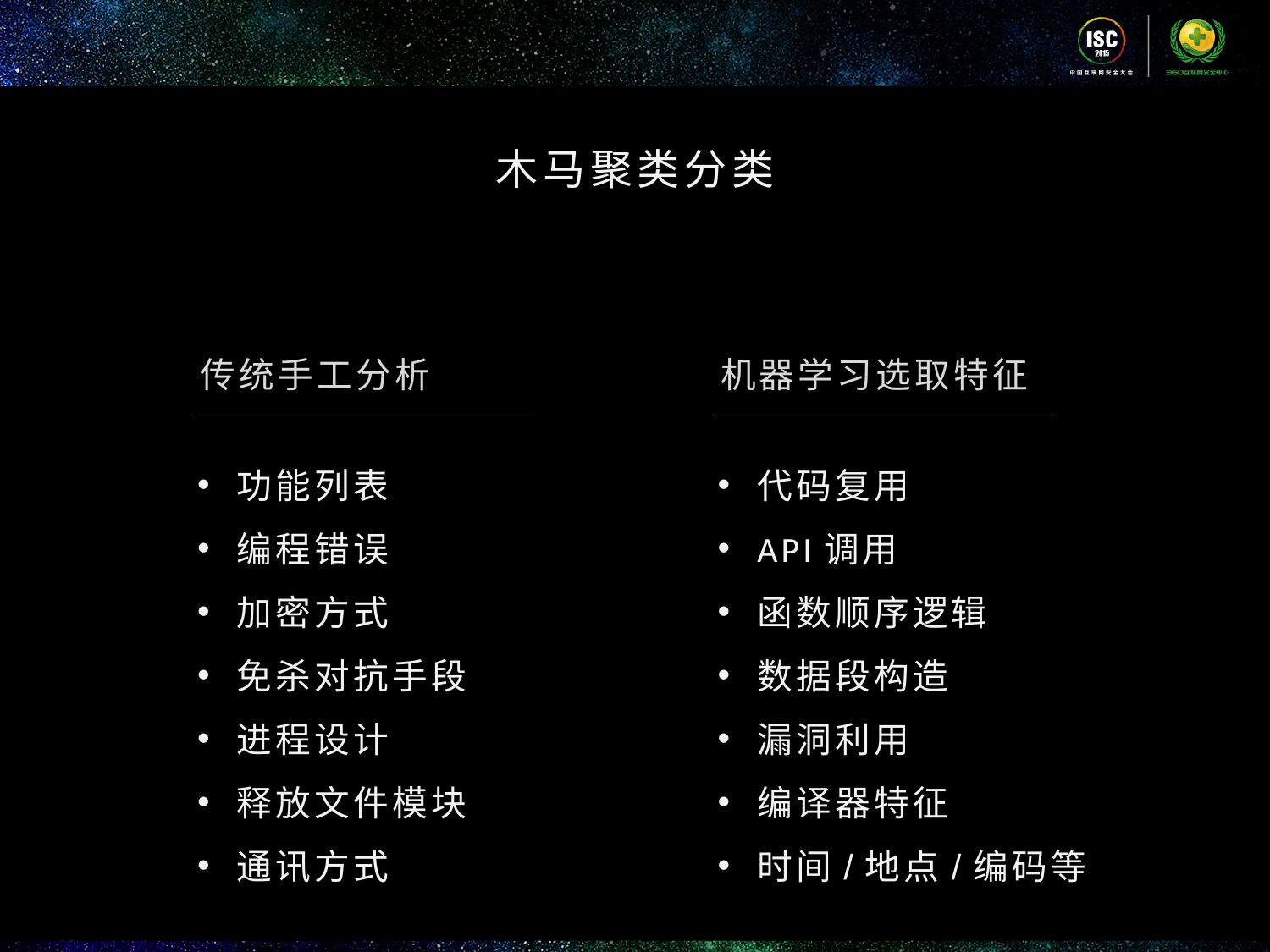

木马聚类分类
传统手工分析
机器学习选取特征
功能列表
编程错误
加密方式
免杀对抗手段
进程设计
释放文件模块
通讯方式

代码复用
API调用
函数顺序逻辑
数据段构造
漏洞利用
编译器特征
时间/地点/编码等